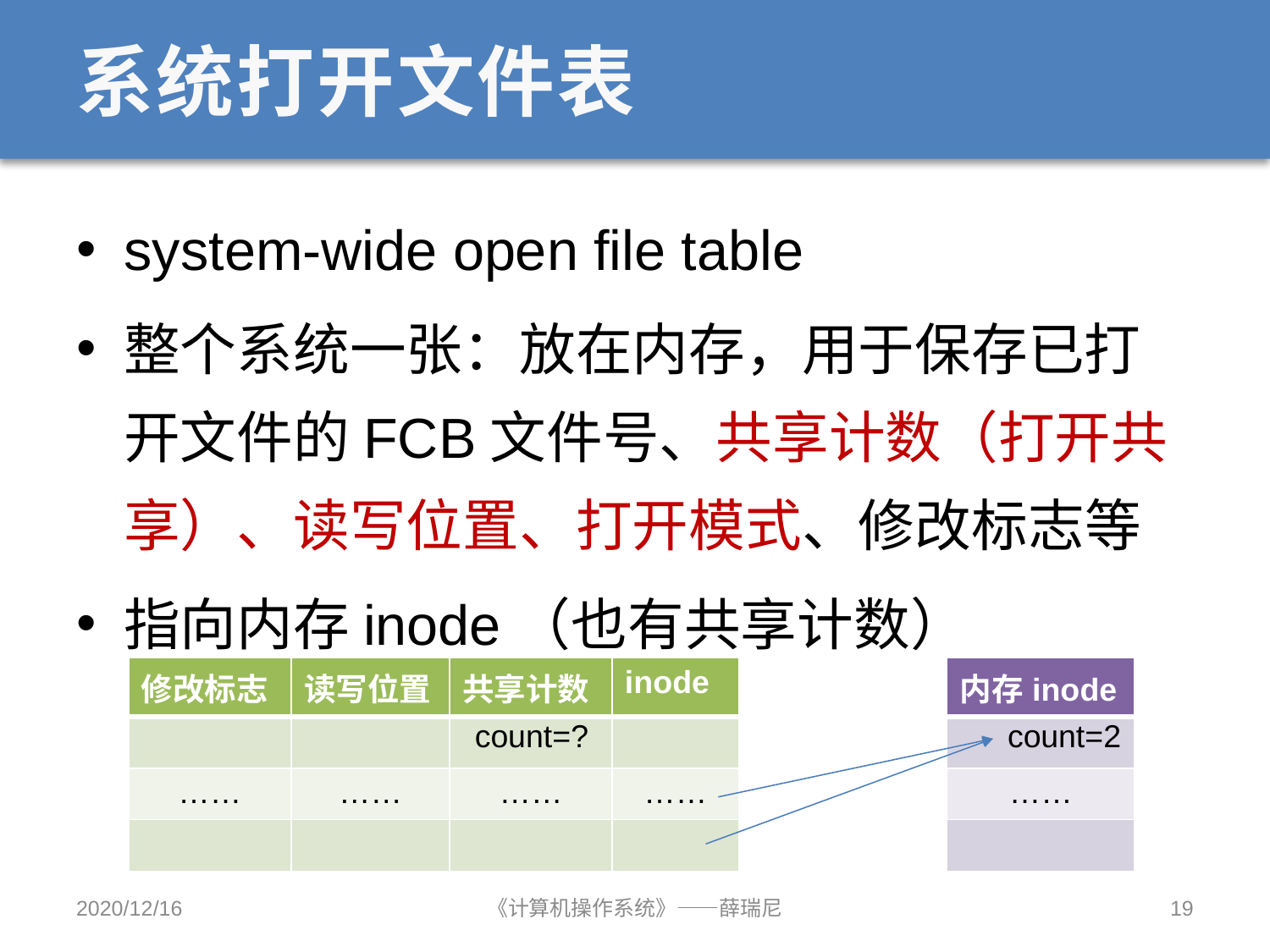

# 系统打开文件表
system-wide open file table
整个系统一张：放在内存，用于保存已打开文件的FCB文件号、共享计数（打开共享）、读写位置、打开模式、修改标志等
指向内存inode（也有共享计数）

| 修改标志 | 读写位置 | 共享计数 | inode |
| --- | --- | --- | --- |
|  |  |  |  |
| …… | …… | …… | …… |
|  |  |  |  |
| 内存inode |
| --- |
|  |
| …… |
|  |
count=?
count=2
2020/12/16
《计算机操作系统》——薛瑞尼
19